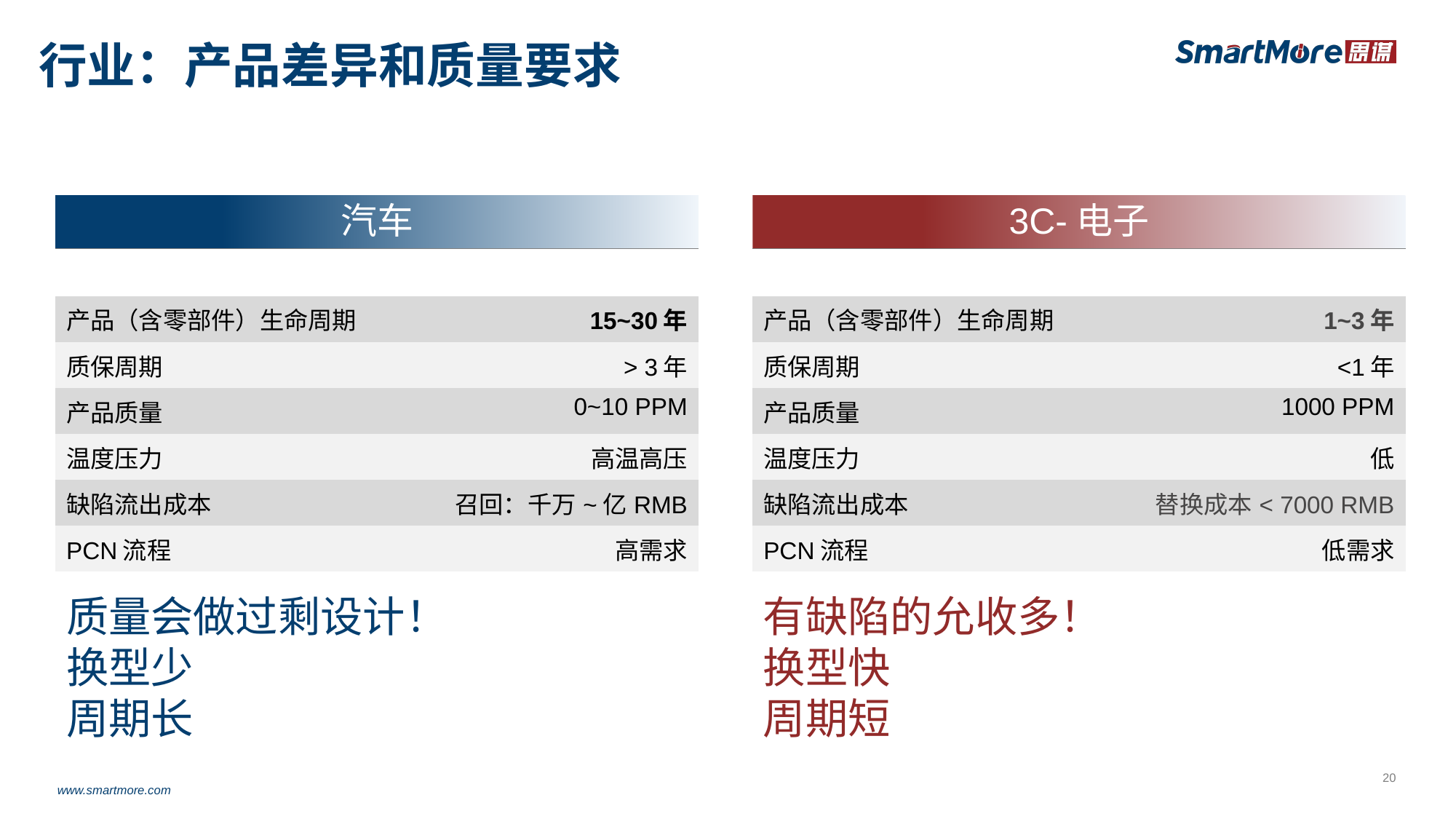

# 行业：产品差异和质量要求
汽车
3C-电子
| 产品（含零部件）生命周期 | 15~30年 |
| --- | --- |
| 质保周期 | > 3年 |
| 产品质量 | 0~10 PPM |
| 温度压力 | 高温高压 |
| 缺陷流出成本 | 召回：千万~亿RMB |
| PCN流程 | 高需求 |
| 产品（含零部件）生命周期 | 1~3年 |
| --- | --- |
| 质保周期 | <1年 |
| 产品质量 | 1000 PPM |
| 温度压力 | 低 |
| 缺陷流出成本 | 替换成本< 7000 RMB |
| PCN流程 | 低需求 |
质量会做过剩设计！
换型少
周期长
有缺陷的允收多！
换型快
周期短